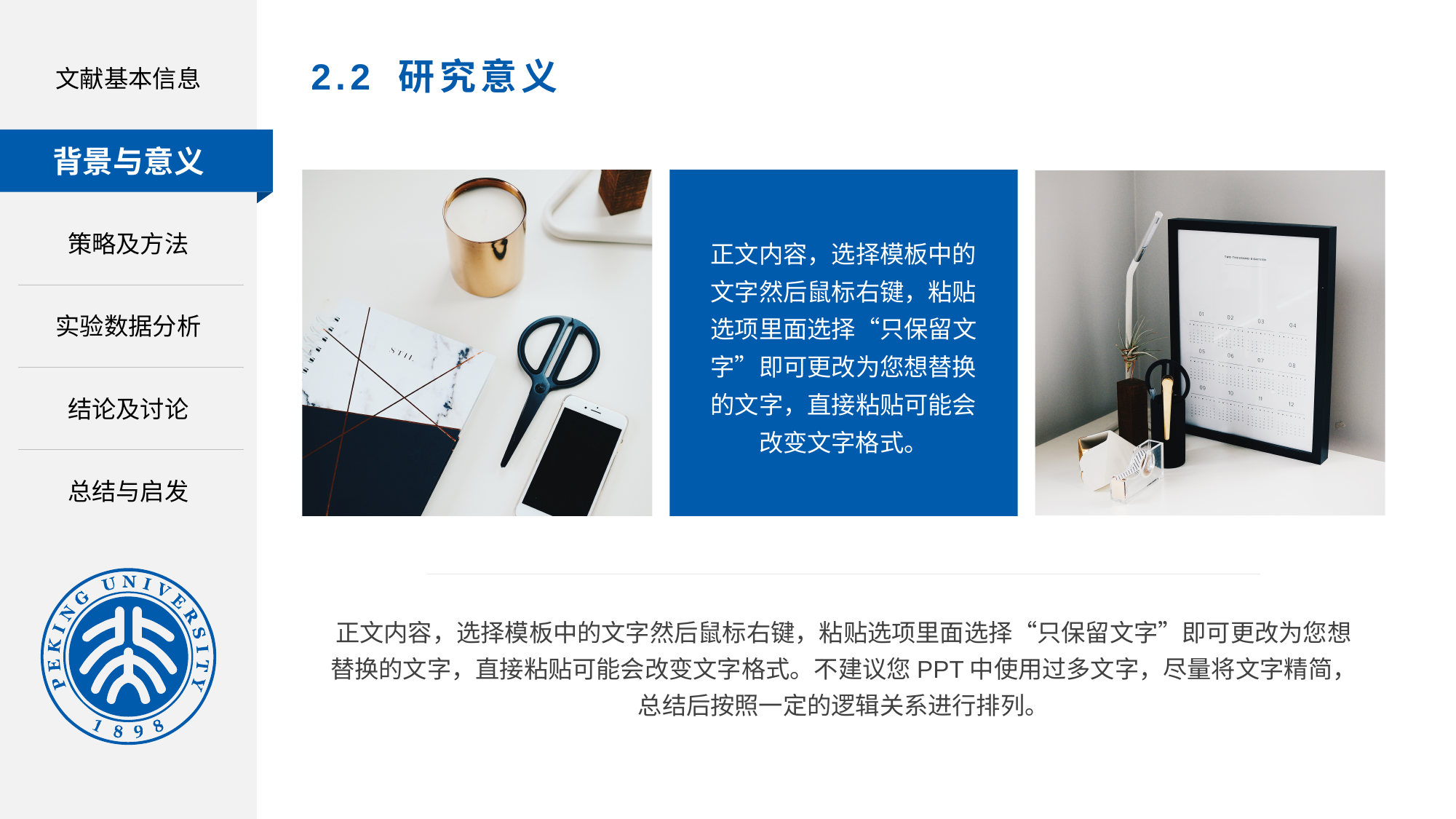

文献基本信息
# 2.2 研究意义

背景与意义

策略及方法
正文内容，选择模板中的文字然后鼠标右键，粘贴选项里面选择“只保留文字”即可更改为您想替换的文字，直接粘贴可能会改变文字格式。
实验数据分析
结论及讨论
总结与启发

正文内容，选择模板中的文字然后鼠标右键，粘贴选项里面选择“只保留文字”即可更改为您想替换的文字，直接粘贴可能会改变文字格式。不建议您PPT中使用过多文字，尽量将文字精简，总结后按照一定的逻辑关系进行排列。